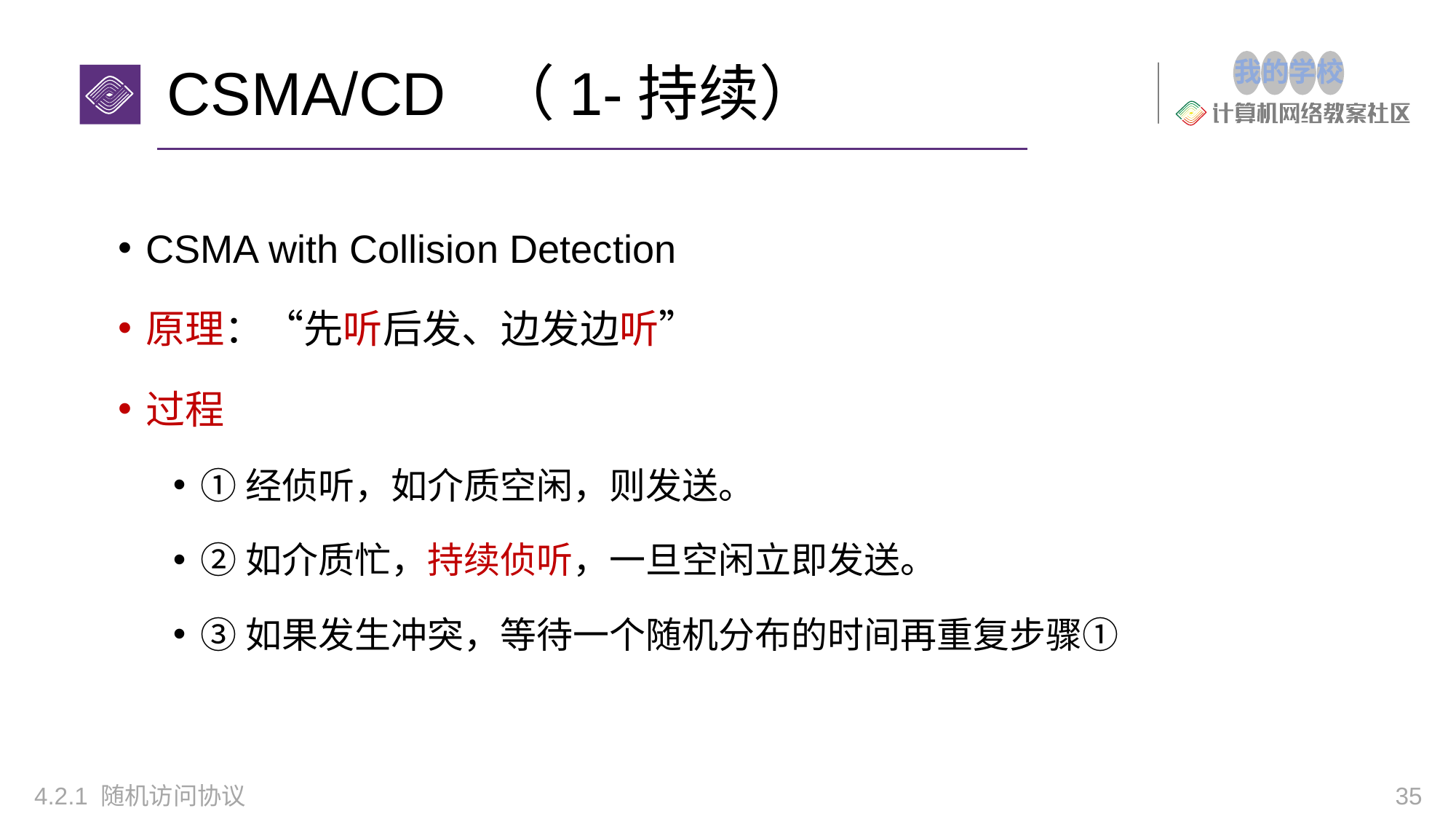

# CSMA/CD  （1-持续）
CSMA with Collision Detection
原理：“先听后发、边发边听”
过程
①经侦听，如介质空闲，则发送。
②如介质忙，持续侦听，一旦空闲立即发送。
③如果发生冲突，等待一个随机分布的时间再重复步骤①
4.2.1 随机访问协议
35